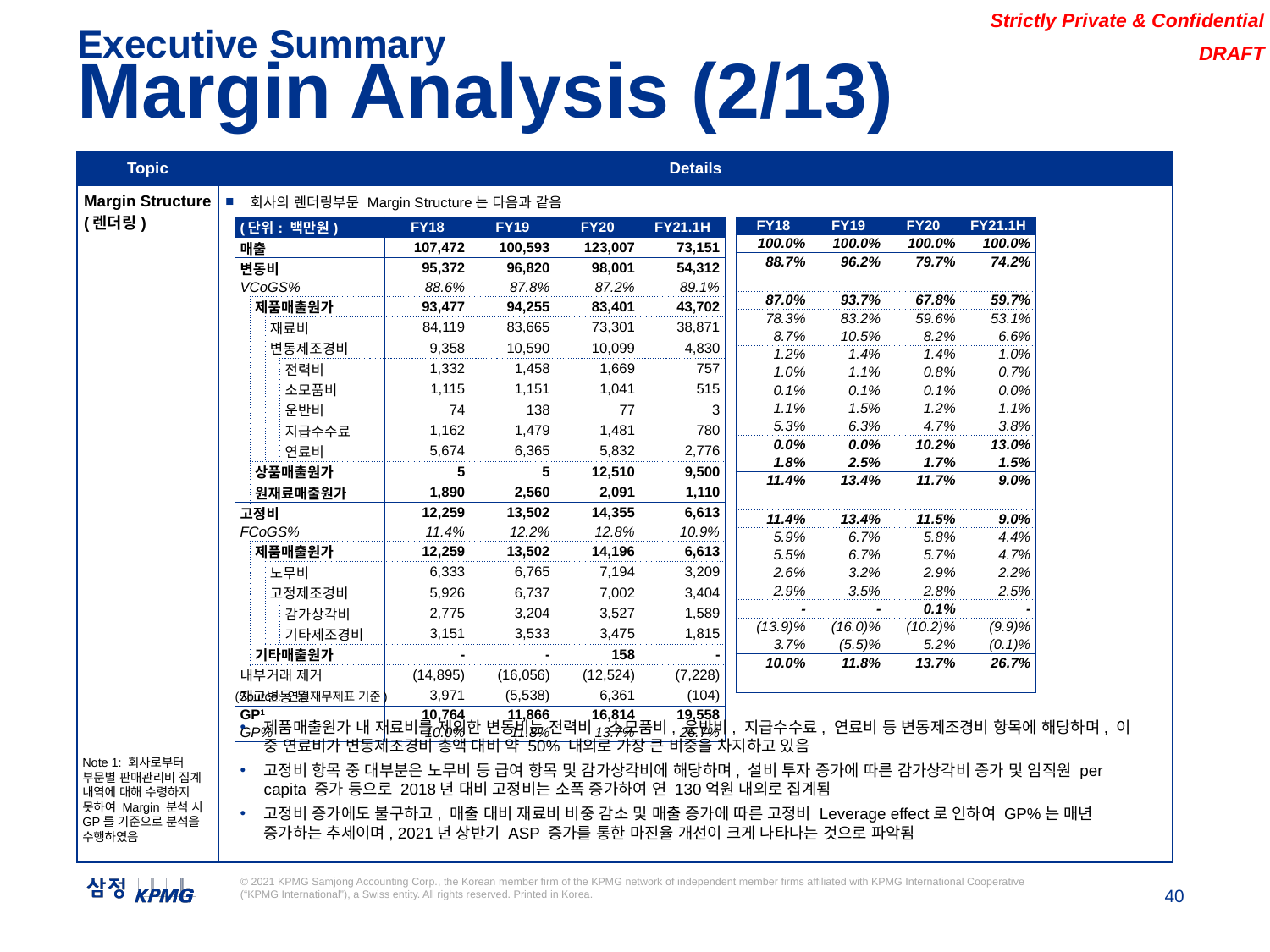

Executive Summary
Margin Analysis (2/13)
| Topic | Details |
| --- | --- |
| Margin Structure (렌더링) | 회사의 렌더링부문 Margin Structure는 다음과 같음 |
| (단위: 백만원) |  |  |  | FY18 | FY19 | FY20 | FY21.1H |
| --- | --- | --- | --- | --- | --- | --- | --- |
| 매출 |  |  |  | 107,472 | 100,593 | 123,007 | 73,151 |
| 변동비 |  |  |  | 95,372 | 96,820 | 98,001 | 54,312 |
| VCoGS% |  |  |  | 88.6% | 87.8% | 87.2% | 89.1% |
|  | 제품매출원가 |  |  | 93,477 | 94,255 | 83,401 | 43,702 |
|  |  | 재료비 |  | 84,119 | 83,665 | 73,301 | 38,871 |
|  |  | 변동제조경비 |  | 9,358 | 10,590 | 10,099 | 4,830 |
|  |  |  | 전력비 | 1,332 | 1,458 | 1,669 | 757 |
|  |  |  | 소모품비 | 1,115 | 1,151 | 1,041 | 515 |
|  |  |  | 운반비 | 74 | 138 | 77 | 3 |
|  |  |  | 지급수수료 | 1,162 | 1,479 | 1,481 | 780 |
|  |  |  | 연료비 | 5,674 | 6,365 | 5,832 | 2,776 |
|  | 상품매출원가 |  |  | 5 | 5 | 12,510 | 9,500 |
|  | 원재료매출원가 |  |  | 1,890 | 2,560 | 2,091 | 1,110 |
| 고정비 |  |  |  | 12,259 | 13,502 | 14,355 | 6,613 |
| FCoGS% |  |  |  | 11.4% | 12.2% | 12.8% | 10.9% |
|  | 제품매출원가 |  |  | 12,259 | 13,502 | 14,196 | 6,613 |
|  |  | 노무비 |  | 6,333 | 6,765 | 7,194 | 3,209 |
|  |  | 고정제조경비 |  | 5,926 | 6,737 | 7,002 | 3,404 |
|  |  |  | 감가상각비 | 2,775 | 3,204 | 3,527 | 1,589 |
|  |  |  | 기타제조경비 | 3,151 | 3,533 | 3,475 | 1,815 |
|  | 기타매출원가 |  |  | - | - | 158 | - |
| 내부거래 제거 |  |  |  | (14,895) | (16,056) | (12,524) | (7,228) |
| 재고변동 등 |  |  |  | 3,971 | (5,538) | 6,361 | (104) |
| GP1 |  |  |  | 10,764 | 11,866 | 16,814 | 19,558 |
| GP% |  |  |  | 10.0% | 11.8% | 13.7% | 26.7% |
| FY18 | FY19 | FY20 | FY21.1H |
| --- | --- | --- | --- |
| 100.0% | 100.0% | 100.0% | 100.0% |
| 88.7% | 96.2% | 79.7% | 74.2% |
|  |  |  |  |
| 87.0% | 93.7% | 67.8% | 59.7% |
| 78.3% | 83.2% | 59.6% | 53.1% |
| 8.7% | 10.5% | 8.2% | 6.6% |
| 1.2% | 1.4% | 1.4% | 1.0% |
| 1.0% | 1.1% | 0.8% | 0.7% |
| 0.1% | 0.1% | 0.1% | 0.0% |
| 1.1% | 1.5% | 1.2% | 1.1% |
| 5.3% | 6.3% | 4.7% | 3.8% |
| 0.0% | 0.0% | 10.2% | 13.0% |
| 1.8% | 2.5% | 1.7% | 1.5% |
| 11.4% | 13.4% | 11.7% | 9.0% |
|  |  |  |  |
| 11.4% | 13.4% | 11.5% | 9.0% |
| 5.9% | 6.7% | 5.8% | 4.4% |
| 5.5% | 6.7% | 5.7% | 4.7% |
| 2.6% | 3.2% | 2.9% | 2.2% |
| 2.9% | 3.5% | 2.8% | 2.5% |
| - | - | 0.1% | - |
| (13.9)% | (16.0)% | (10.2)% | (9.9)% |
| 3.7% | (5.5)% | 5.2% | (0.1)% |
| 10.0% | 11.8% | 13.7% | 26.7% |
|  |  |  |  |
(Source: 연결재무제표 기준)
제품매출원가 내 재료비를 제외한 변동비는 전력비, 소모품비, 운반비, 지급수수료, 연료비 등 변동제조경비 항목에 해당하며, 이 중 연료비가 변동제조경비 총액 대비 약 50% 내외로 가장 큰 비중을 차지하고 있음
고정비 항목 중 대부분은 노무비 등 급여 항목 및 감가상각비에 해당하며, 설비 투자 증가에 따른 감가상각비 증가 및 임직원 per capita 증가 등으로 2018년 대비 고정비는 소폭 증가하여 연 130억원 내외로 집계됨
고정비 증가에도 불구하고, 매출 대비 재료비 비중 감소 및 매출 증가에 따른 고정비 Leverage effect로 인하여 GP%는 매년 증가하는 추세이며, 2021년 상반기 ASP 증가를 통한 마진율 개선이 크게 나타나는 것으로 파악됨
Note 1: 회사로부터 부문별 판매관리비 집계 내역에 대해 수령하지 못하여 Margin 분석 시 GP를 기준으로 분석을 수행하였음